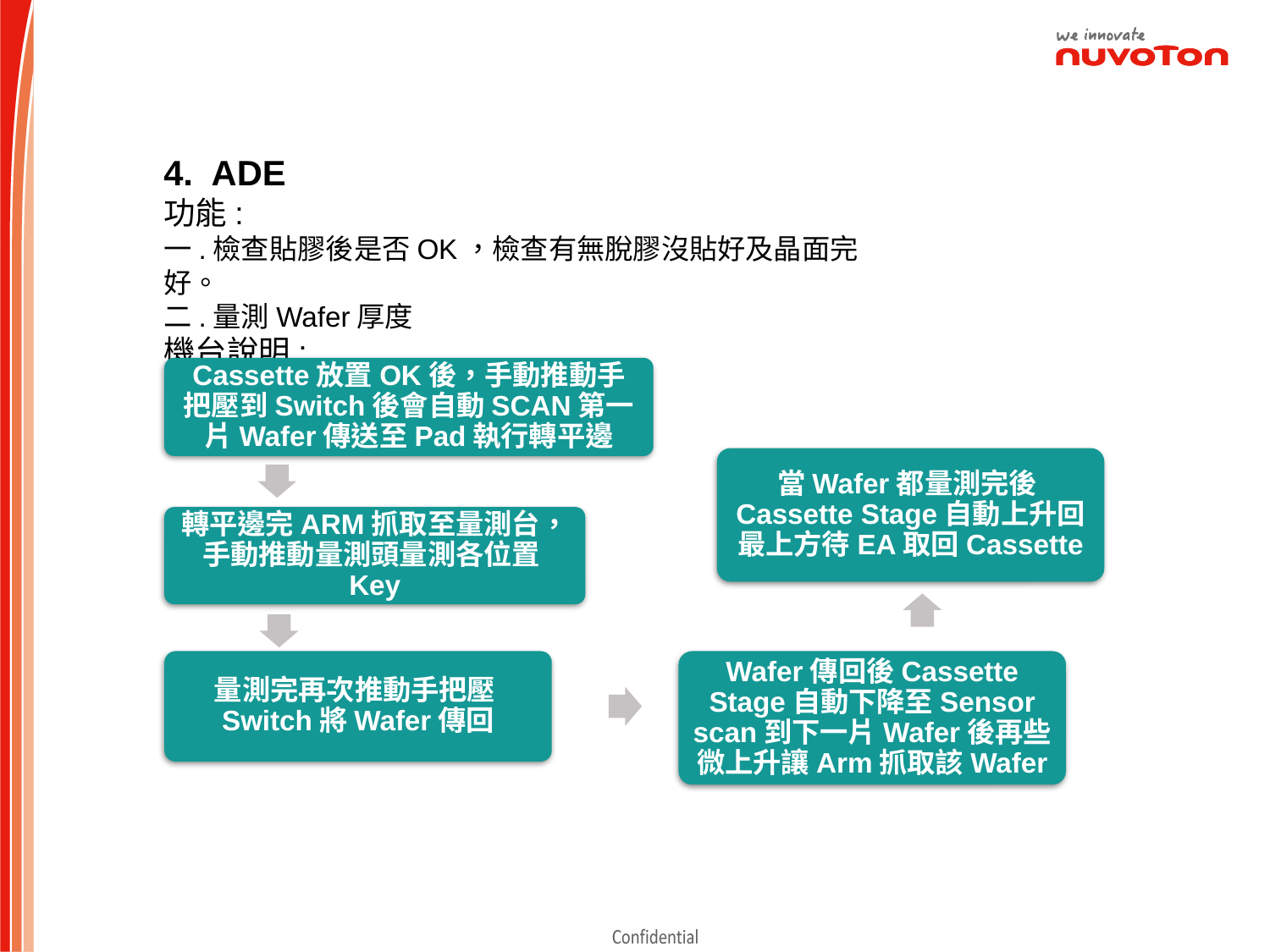

ADE
功能:
一.檢查貼膠後是否OK，檢查有無脫膠沒貼好及晶面完好。
二.量測Wafer厚度
機台說明:

Cassette放置OK後，手動推動手把壓到Switch後會自動SCAN第一片Wafer傳送至Pad執行轉平邊

當Wafer都量測完後Cassette Stage自動上升回最上方待EA取回Cassette

轉平邊完ARM抓取至量測台，手動推動量測頭量測各位置Key

Wafer傳回後Cassette Stage自動下降至Sensor scan到下一片Wafer後再些微上升讓Arm抓取該Wafer

量測完再次推動手把壓Switch將Wafer傳回